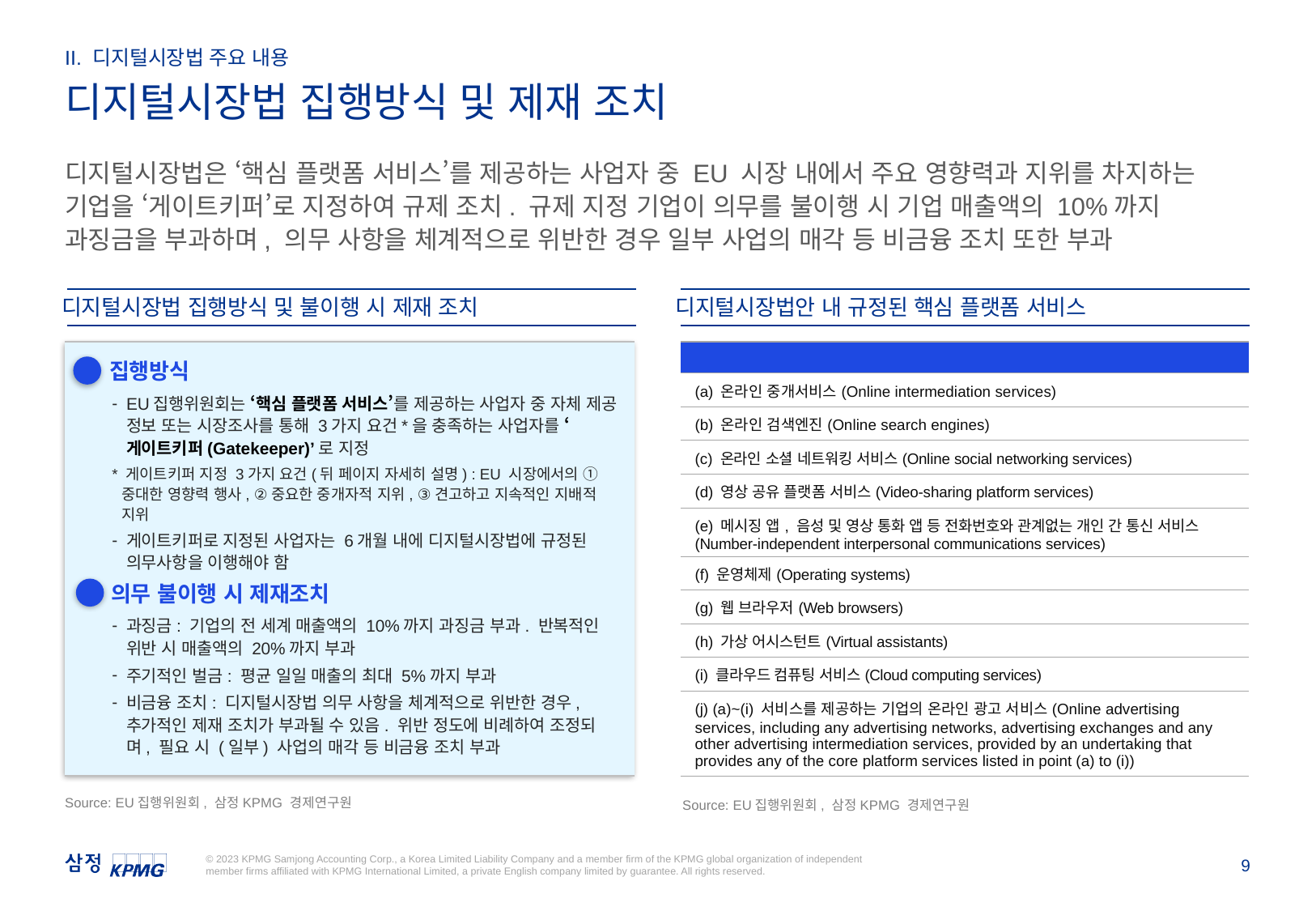

II. 디지털시장법 주요 내용
디지털시장법 집행방식 및 제재 조치
디지털시장법은 ‘핵심 플랫폼 서비스’를 제공하는 사업자 중 EU 시장 내에서 주요 영향력과 지위를 차지하는 기업을 ‘게이트키퍼’로 지정하여 규제 조치. 규제 지정 기업이 의무를 불이행 시 기업 매출액의 10%까지 과징금을 부과하며, 의무 사항을 체계적으로 위반한 경우 일부 사업의 매각 등 비금융 조치 또한 부과
디지털시장법 집행방식 및 불이행 시 제재 조치
디지털시장법안 내 규정된 핵심 플랫폼 서비스
| 핵심 플랫폼 서비스 구분 |
| --- |
| (a) 온라인 중개서비스(Online intermediation services) |
| (b) 온라인 검색엔진(Online search engines) |
| (c) 온라인 소셜 네트워킹 서비스(Online social networking services) |
| (d) 영상 공유 플랫폼 서비스(Video-sharing platform services) |
| (e) 메시징 앱, 음성 및 영상 통화 앱 등 전화번호와 관계없는 개인 간 통신 서비스(Number-independent interpersonal communications services) |
| (f) 운영체제(Operating systems) |
| (g) 웹 브라우저(Web browsers) |
| (h) 가상 어시스턴트(Virtual assistants) |
| (i) 클라우드 컴퓨팅 서비스(Cloud computing services) |
| (j) (a)~(i) 서비스를 제공하는 기업의 온라인 광고 서비스(Online advertising services, including any advertising networks, advertising exchanges and any other advertising intermediation services, provided by an undertaking that provides any of the core platform services listed in point (a) to (i)) |

1
집행방식
EU집행위원회는 ‘핵심 플랫폼 서비스’를 제공하는 사업자 중 자체 제공 정보 또는 시장조사를 통해 3가지 요건*을 충족하는 사업자를 ‘게이트키퍼(Gatekeeper)’로 지정
* 게이트키퍼 지정 3가지 요건(뒤 페이지 자세히 설명) : EU 시장에서의 ①중대한 영향력 행사, ②중요한 중개자적 지위, ③견고하고 지속적인 지배적 지위
게이트키퍼로 지정된 사업자는 6개월 내에 디지털시장법에 규정된 의무사항을 이행해야 함
2
의무 불이행 시 제재조치
과징금: 기업의 전 세계 매출액의 10%까지 과징금 부과. 반복적인 위반 시 매출액의 20%까지 부과
주기적인 벌금: 평균 일일 매출의 최대 5%까지 부과
비금융 조치: 디지털시장법 의무 사항을 체계적으로 위반한 경우, 추가적인 제재 조치가 부과될 수 있음. 위반 정도에 비례하여 조정되며, 필요 시 (일부) 사업의 매각 등 비금융 조치 부과
Source: EU집행위원회, 삼정KPMG 경제연구원
Source: EU집행위원회, 삼정KPMG 경제연구원